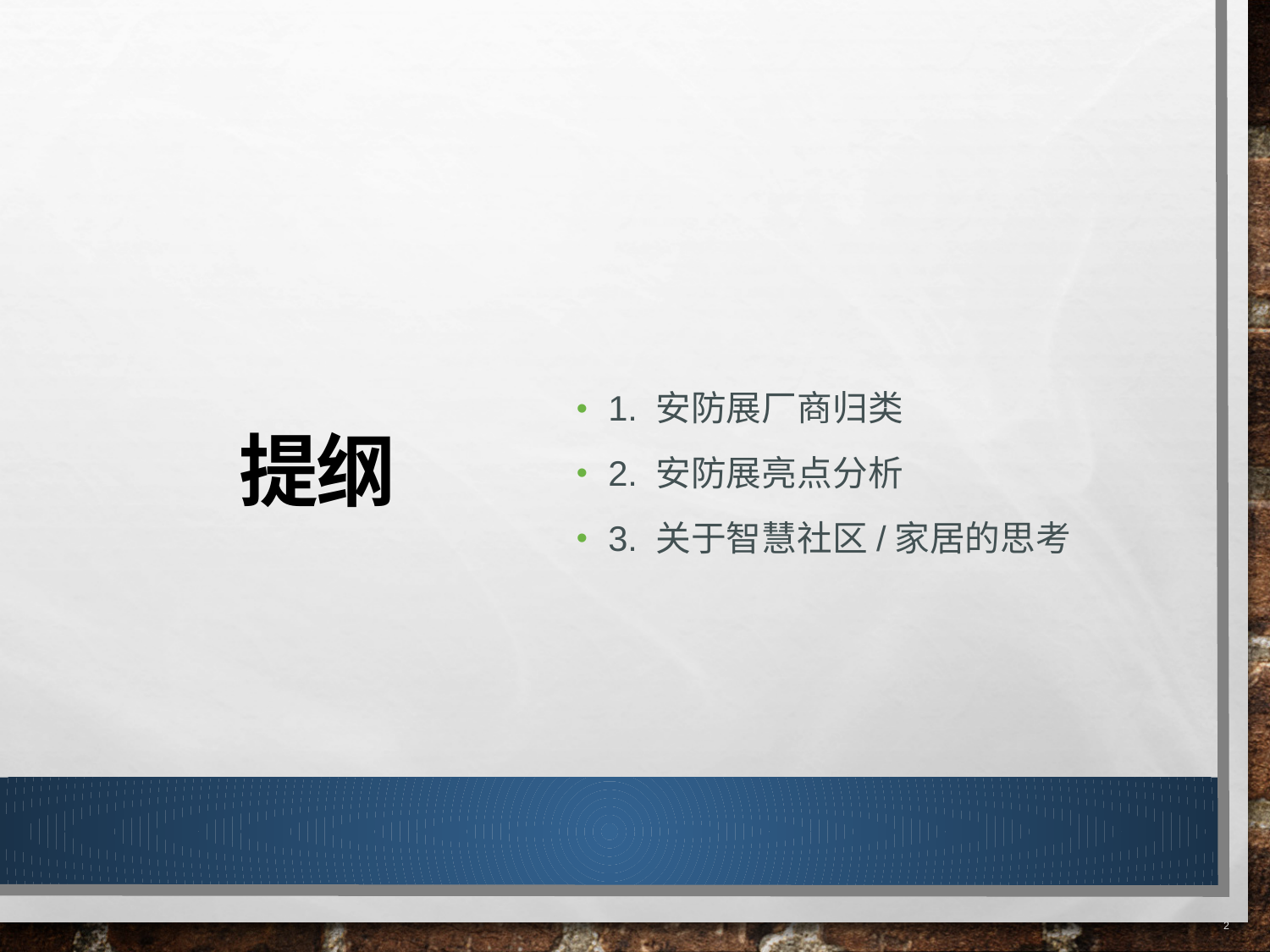

1. 安防展厂商归类
2. 安防展亮点分析
3. 关于智慧社区/家居的思考
# 提纲
2